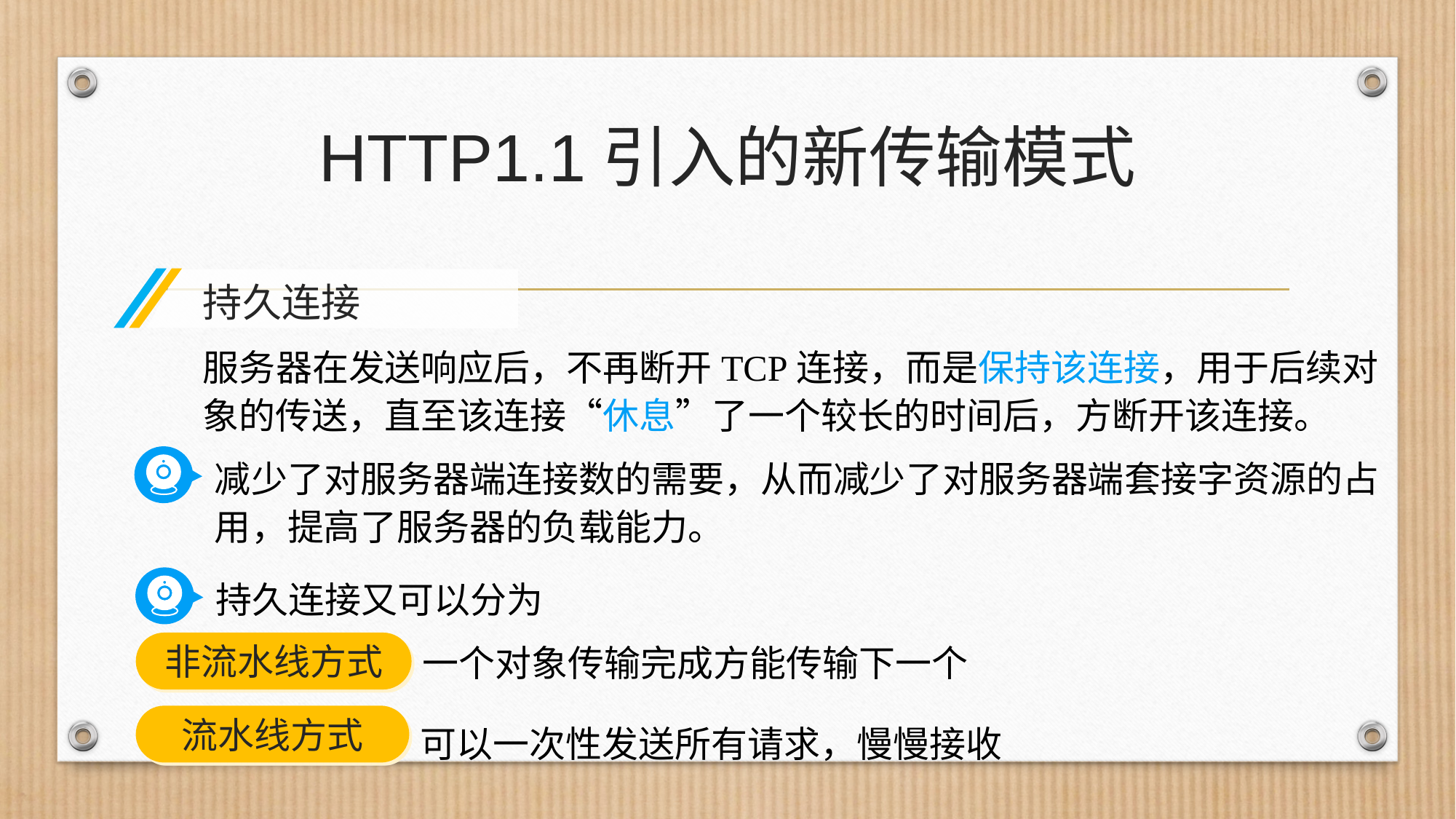

# HTTP1.1引入的新传输模式

持久连接
服务器在发送响应后，不再断开TCP连接，而是保持该连接，用于后续对象的传送，直至该连接“休息”了一个较长的时间后，方断开该连接。

减少了对服务器端连接数的需要，从而减少了对服务器端套接字资源的占用，提高了服务器的负载能力。

持久连接又可以分为
一个对象传输完成方能传输下一个
非流水线方式
流水线方式
可以一次性发送所有请求，慢慢接收